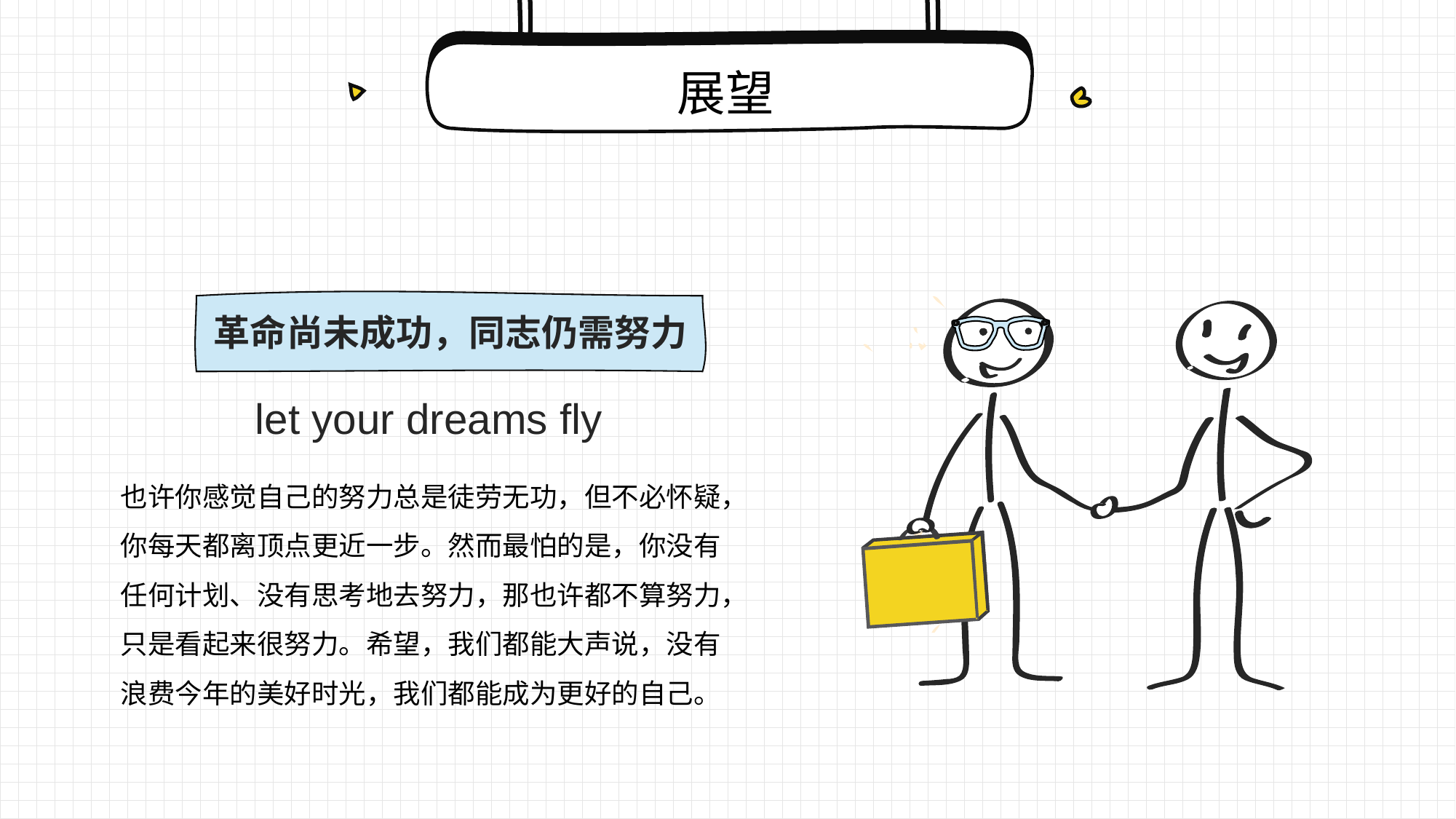

展望

革命尚未成功，同志仍需努力
let your dreams fly
也许你感觉自己的努力总是徒劳无功，但不必怀疑，你每天都离顶点更近一步。然而最怕的是，你没有任何计划、没有思考地去努力，那也许都不算努力，只是看起来很努力。希望，我们都能大声说，没有浪费今年的美好时光，我们都能成为更好的自己。